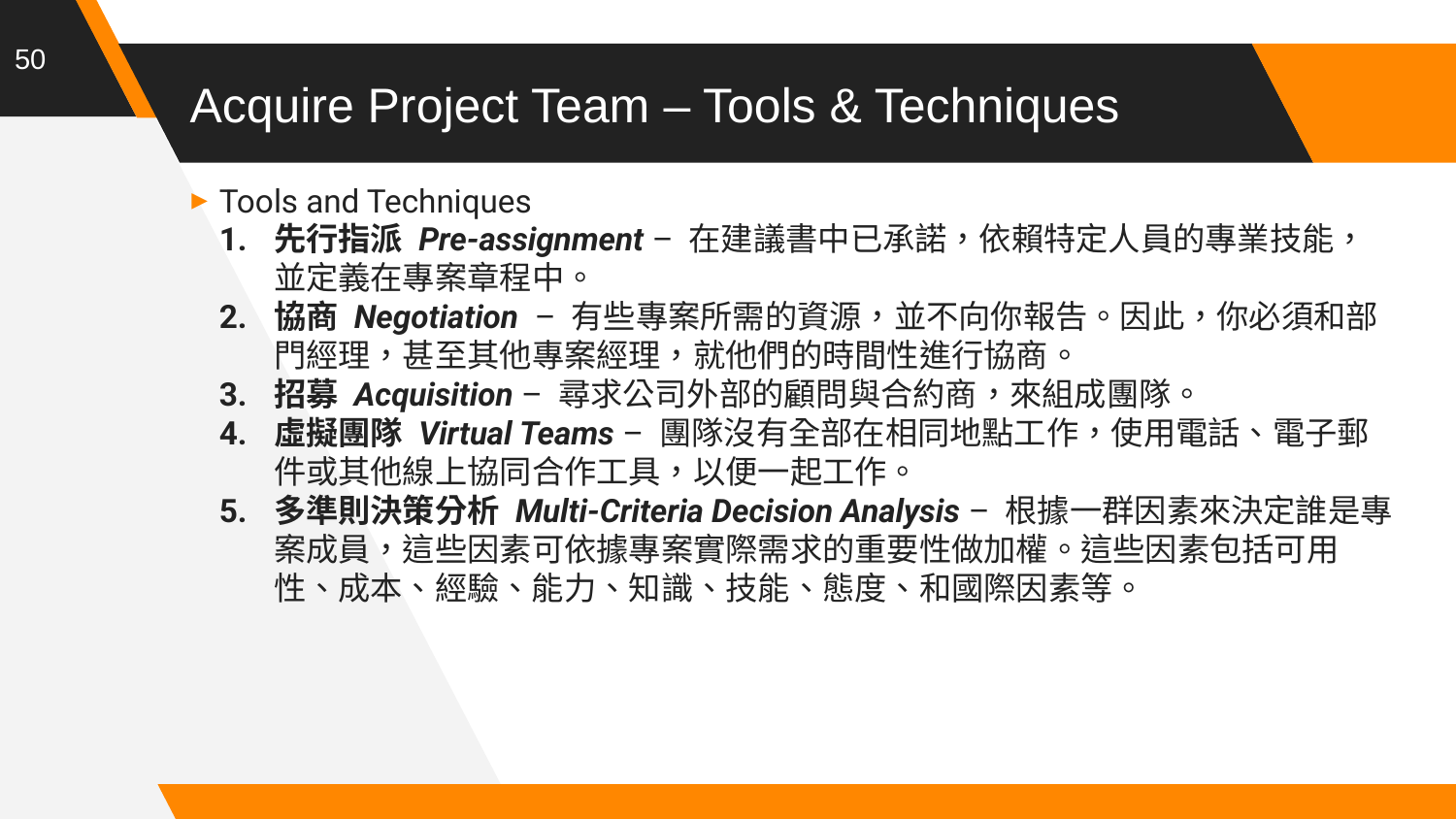

50
# Acquire Project Team – Tools & Techniques
Tools and Techniques
先行指派 Pre-assignment – 在建議書中已承諾，依賴特定人員的專業技能，並定義在專案章程中。
協商 Negotiation  – 有些專案所需的資源，並不向你報告。因此，你必須和部門經理，甚至其他專案經理，就他們的時間性進行協商。
招募 Acquisition – 尋求公司外部的顧問與合約商，來組成團隊。
虛擬團隊 Virtual Teams – 團隊沒有全部在相同地點工作，使用電話、電子郵件或其他線上協同合作工具，以便一起工作。
多準則決策分析 Multi-Criteria Decision Analysis – 根據一群因素來決定誰是專案成員，這些因素可依據專案實際需求的重要性做加權。這些因素包括可用性、成本、經驗、能力、知識、技能、態度、和國際因素等。